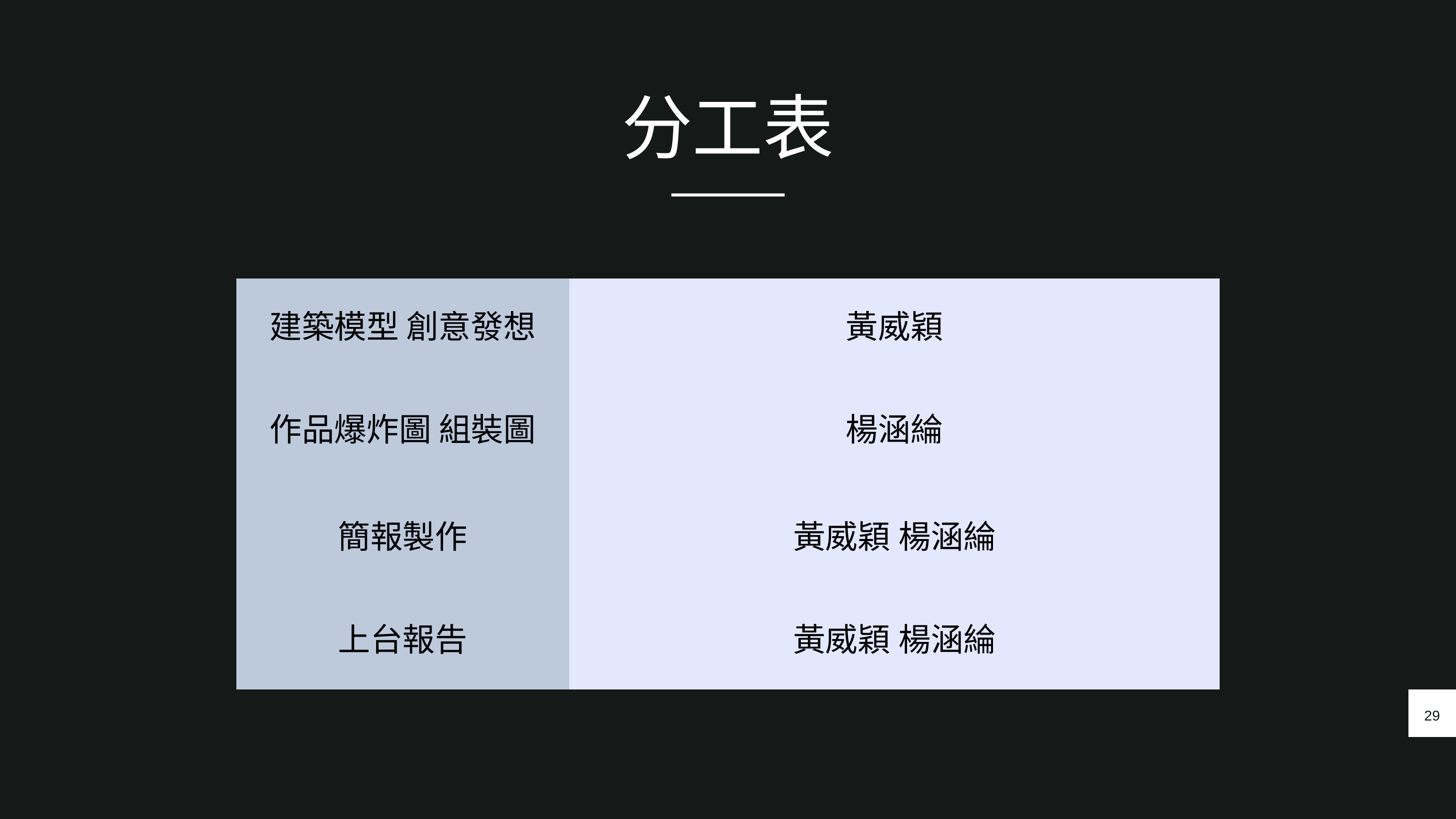

分工表

| 建築模型 創意發想 | 黃威穎 |
| --- | --- |
| 作品爆炸圖 組裝圖 | 楊涵綸 |
| 簡報製作 | 黃威穎 楊涵綸 |
| 上台報告 | 黃威穎 楊涵綸 |

29